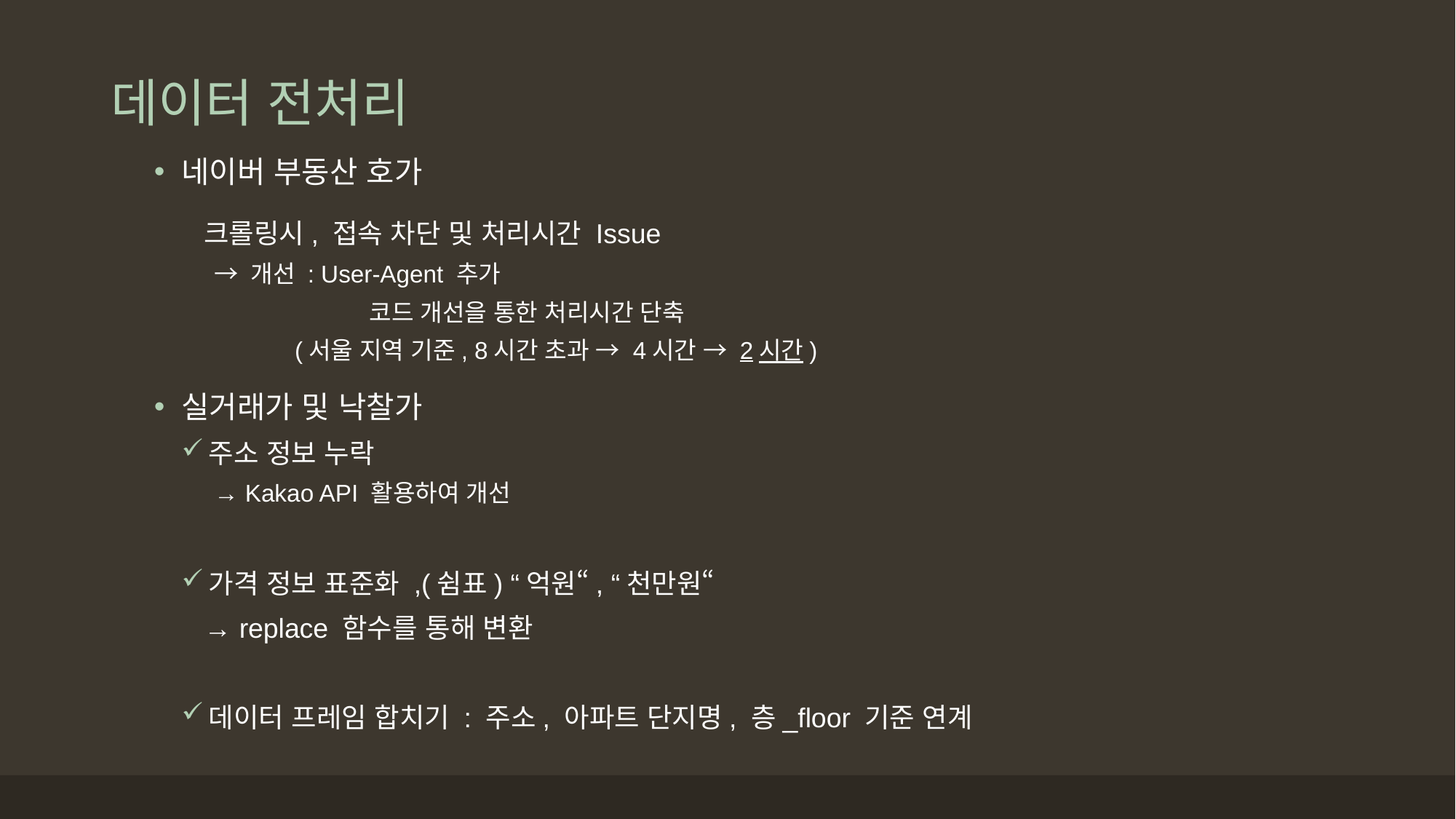

# 데이터 전처리
네이버 부동산 호가
     크롤링시, 접속 차단 및 처리시간 Issue
→ 개선 : User-Agent 추가
	      코드 개선을 통한 처리시간 단축
            (서울 지역 기준, 8시간 초과 → 4시간 → 2시간)
실거래가 및 낙찰가
주소 정보 누락
→ Kakao API 활용하여 개선

가격 정보 표준화 ,(쉼표) “억원“, “천만원“
   → replace 함수를 통해 변환

데이터 프레임 합치기 : 주소, 아파트 단지명, 층_floor 기준 연계